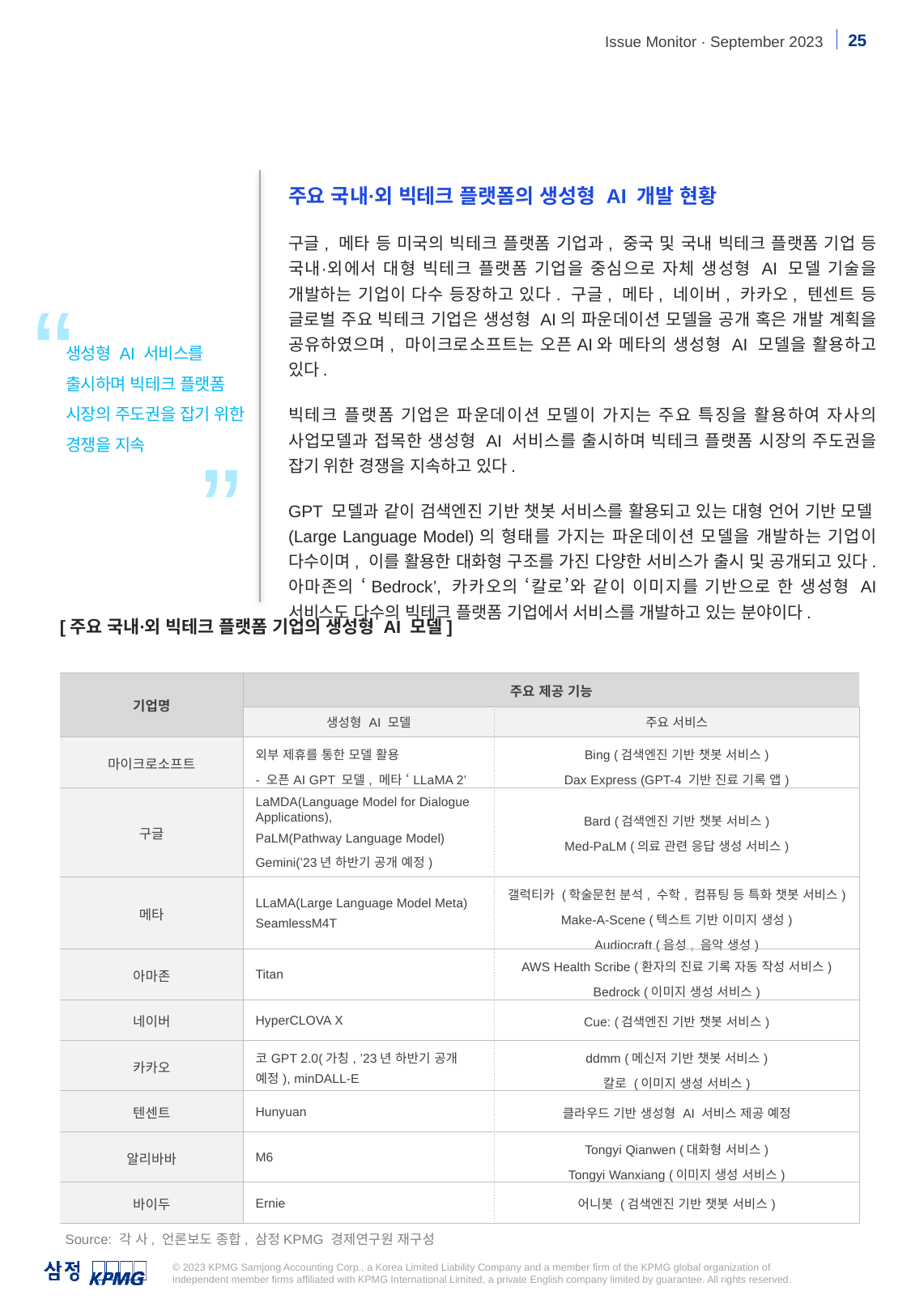

주요 국내∙외 빅테크 플랫폼의 생성형 AI 개발 현황
구글, 메타 등 미국의 빅테크 플랫폼 기업과, 중국 및 국내 빅테크 플랫폼 기업 등 국내∙외에서 대형 빅테크 플랫폼 기업을 중심으로 자체 생성형 AI 모델 기술을 개발하는 기업이 다수 등장하고 있다. 구글, 메타, 네이버, 카카오, 텐센트 등 글로벌 주요 빅테크 기업은 생성형 AI의 파운데이션 모델을 공개 혹은 개발 계획을 공유하였으며, 마이크로소프트는 오픈AI와 메타의 생성형 AI 모델을 활용하고 있다.
빅테크 플랫폼 기업은 파운데이션 모델이 가지는 주요 특징을 활용하여 자사의 사업모델과 접목한 생성형 AI 서비스를 출시하며 빅테크 플랫폼 시장의 주도권을 잡기 위한 경쟁을 지속하고 있다.
GPT 모델과 같이 검색엔진 기반 챗봇 서비스를 활용되고 있는 대형 언어 기반 모델(Large Language Model)의 형태를 가지는 파운데이션 모델을 개발하는 기업이 다수이며, 이를 활용한 대화형 구조를 가진 다양한 서비스가 출시 및 공개되고 있다. 아마존의 ‘Bedrock’, 카카오의 ‘칼로’와 같이 이미지를 기반으로 한 생성형 AI 서비스도 다수의 빅테크 플랫폼 기업에서 서비스를 개발하고 있는 분야이다.
“
생성형 AI 서비스를 출시하며 빅테크 플랫폼 시장의 주도권을 잡기 위한 경쟁을 지속
”
[주요 국내∙외 빅테크 플랫폼 기업의 생성형 AI 모델]
| 기업명 | 주요 제공 기능 |  |
| --- | --- | --- |
|  | 생성형 AI 모델 | 주요 서비스 |
| 마이크로소프트 | 외부 제휴를 통한 모델 활용 - 오픈AI GPT 모델, 메타 ‘LLaMA 2’ | Bing (검색엔진 기반 챗봇 서비스) Dax Express (GPT-4 기반 진료 기록 앱) |
| 구글 | LaMDA(Language Model for Dialogue Applications), PaLM(Pathway Language Model) Gemini(’23년 하반기 공개 예정) | Bard (검색엔진 기반 챗봇 서비스) Med-PaLM (의료 관련 응답 생성 서비스) |
| 메타 | LLaMA(Large Language Model Meta) SeamlessM4T | 갤럭티카 (학술문헌 분석, 수학, 컴퓨팅 등 특화 챗봇 서비스) Make-A-Scene (텍스트 기반 이미지 생성) Audiocraft (음성, 음악 생성) |
| 아마존 | Titan | AWS Health Scribe (환자의 진료 기록 자동 작성 서비스) Bedrock (이미지 생성 서비스) |
| 네이버 | HyperCLOVA X | Cue: (검색엔진 기반 챗봇 서비스) |
| 카카오 | 코GPT 2.0(가칭, ’23년 하반기 공개 예정), minDALL-E | ddmm (메신저 기반 챗봇 서비스) 칼로 (이미지 생성 서비스) |
| 텐센트 | Hunyuan | 클라우드 기반 생성형 AI 서비스 제공 예정 |
| 알리바바 | M6 | Tongyi Qianwen (대화형 서비스) Tongyi Wanxiang (이미지 생성 서비스) |
| 바이두 | Ernie | 어니봇 (검색엔진 기반 챗봇 서비스) |
Source: 각 사, 언론보도 종합, 삼정KPMG 경제연구원 재구성